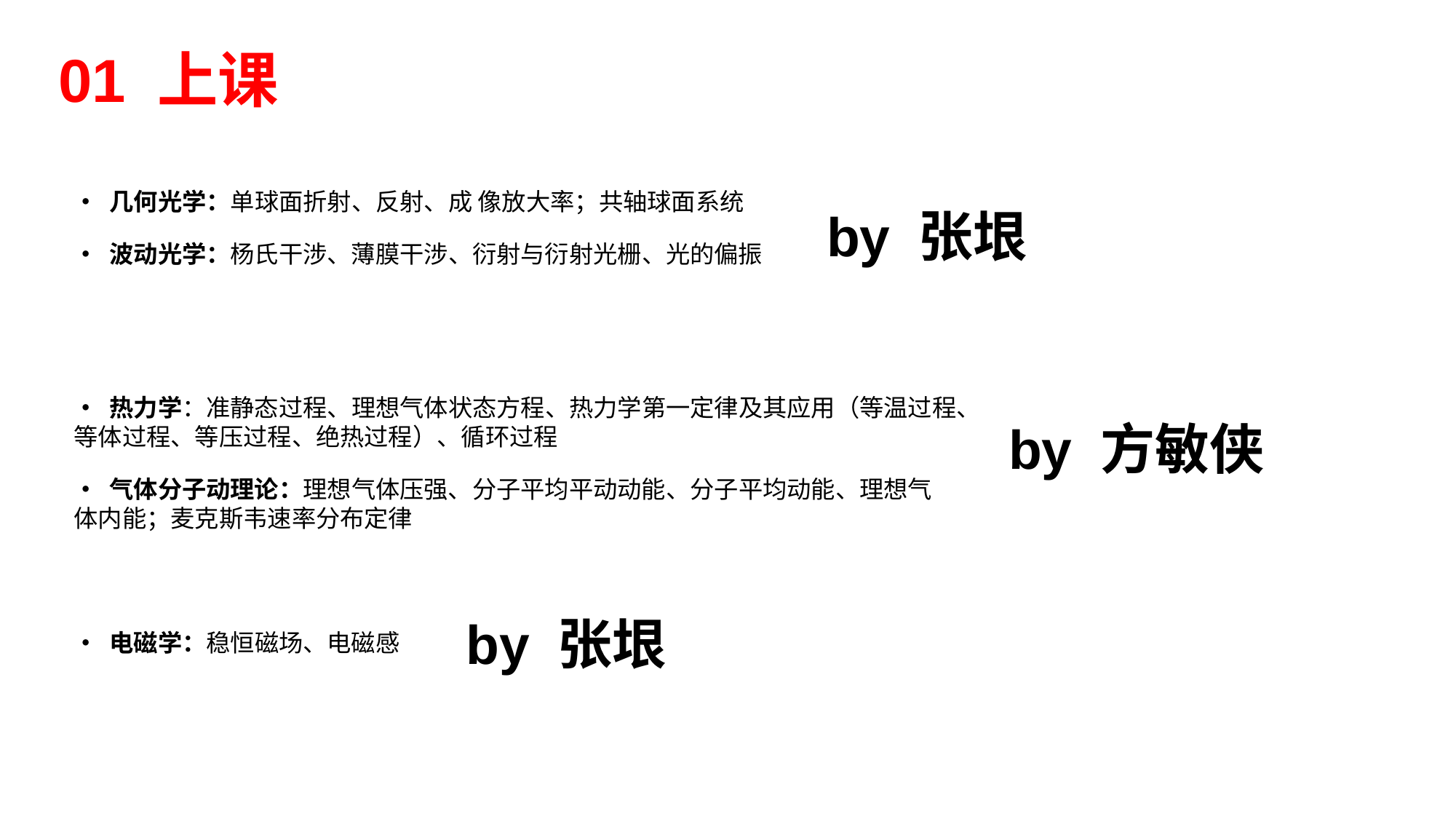

01 上课
• 几何光学：单球面折射、反射、成 像放大率；共轴球面系统
by 张垠
• 波动光学：杨氏干涉、薄膜干涉、衍射与衍射光栅、光的偏振
• 热力学：准静态过程、理想气体状态方程、热力学第一定律及其应用（等温过程、
等体过程、等压过程、绝热过程）、循环过程
by 方敏侠
• 气体分子动理论：理想气体压强、分子平均平动动能、分子平均动能、理想气
体内能；麦克斯韦速率分布定律
by 张垠
• 电磁学：稳恒磁场、电磁感